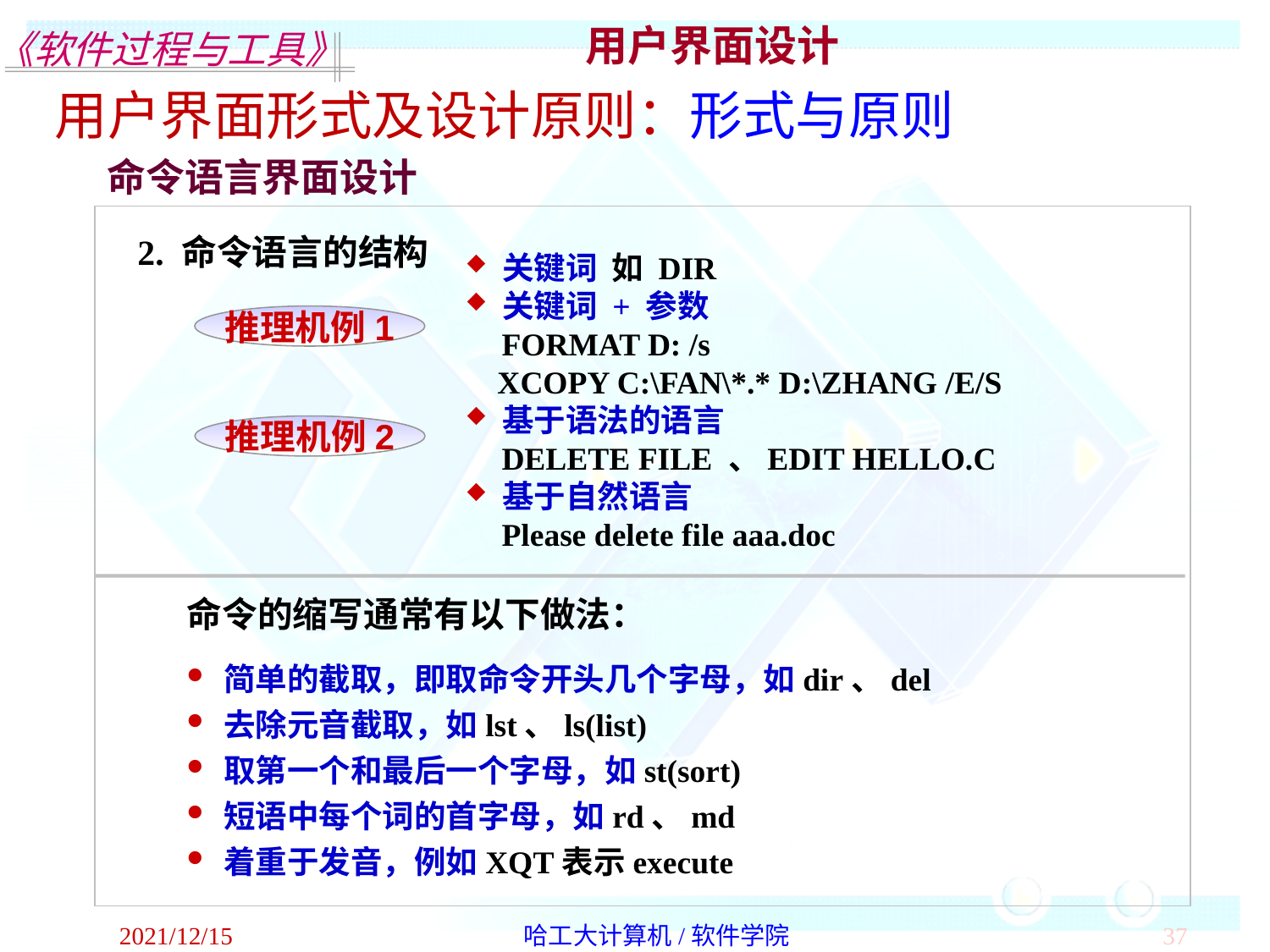

用户界面设计
用户界面形式及设计原则：形式与原则
命令语言界面设计

2. 命令语言的结构
 关键词  如 DIR
 关键词 + 参数
    FORMAT D: /s
    XCOPY C:\FAN\*.* D:\ZHANG /E/S
 基于语法的语言
    DELETE FILE 、EDIT HELLO.C
 基于自然语言
    Please delete file aaa.doc
推理机例1
推理机例2

命令的缩写通常有以下做法：

 简单的截取，即取命令开头几个字母，如dir、del
 去除元音截取，如lst、ls(list)
 取第一个和最后一个字母，如st(sort)
 短语中每个词的首字母，如rd、md
 着重于发音，例如XQT表示execute